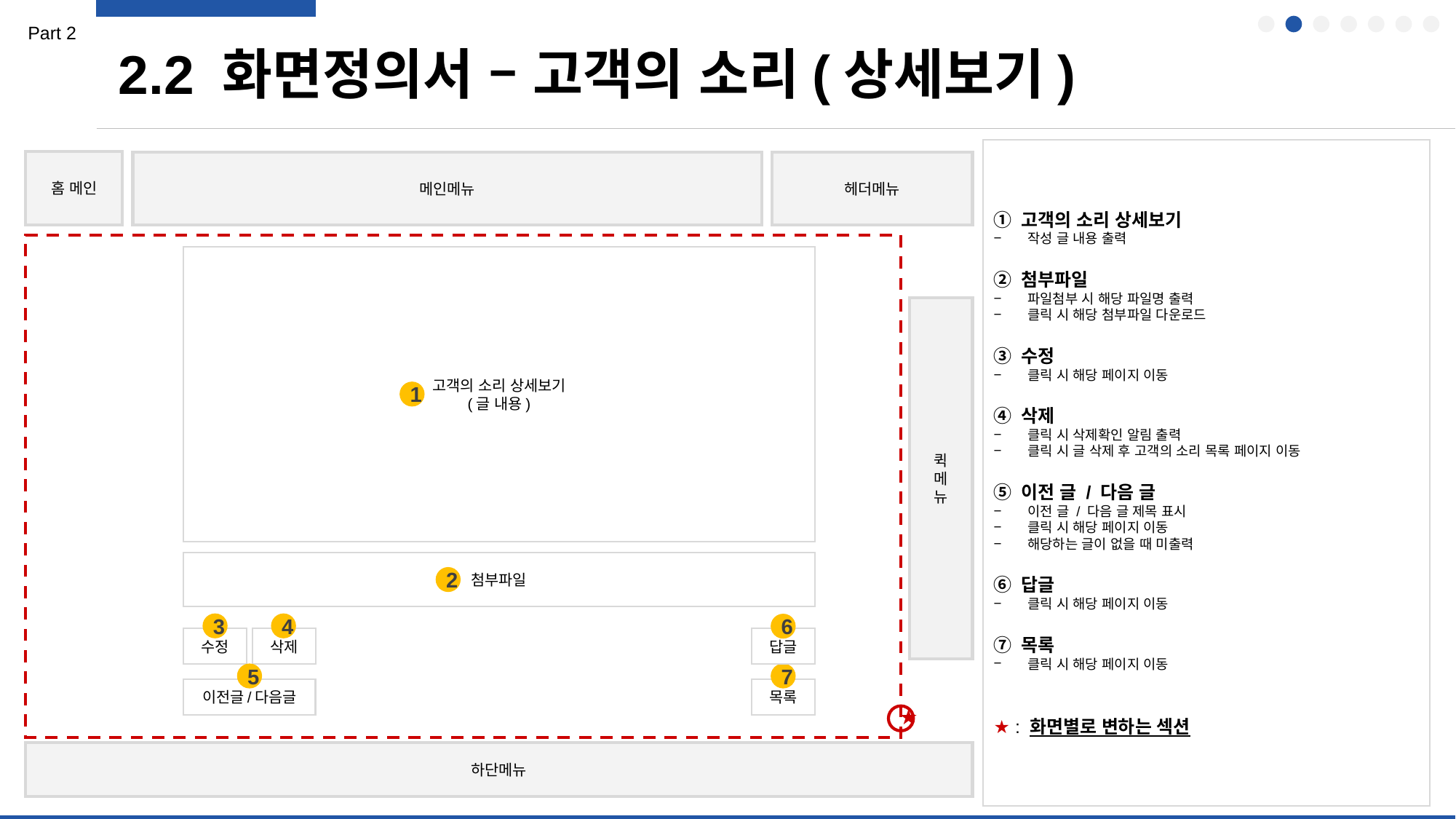

Part 2

2.2 화면정의서 – 고객의 소리(상세보기)
① 고객의 소리 상세보기
작성 글 내용 출력

② 첨부파일
파일첨부 시 해당 파일명 출력
클릭 시 해당 첨부파일 다운로드

③ 수정
클릭 시 해당 페이지 이동

④ 삭제
클릭 시 삭제확인 알림 출력
클릭 시 글 삭제 후 고객의 소리 목록 페이지 이동

⑤ 이전 글 / 다음 글
이전 글 / 다음 글 제목 표시
클릭 시 해당 페이지 이동
해당하는 글이 없을 때 미출력

⑥ 답글
클릭 시 해당 페이지 이동

⑦ 목록
클릭 시 해당 페이지 이동

★ : 화면별로 변하는 섹션
홈 메인
메인메뉴
헤더메뉴

고객의 소리 상세보기
(글 내용)
퀵
메
뉴
1
첨부파일
2
3
4
6
수정
삭제
답글
5
7
이전글/다음글
목록
★

하단메뉴